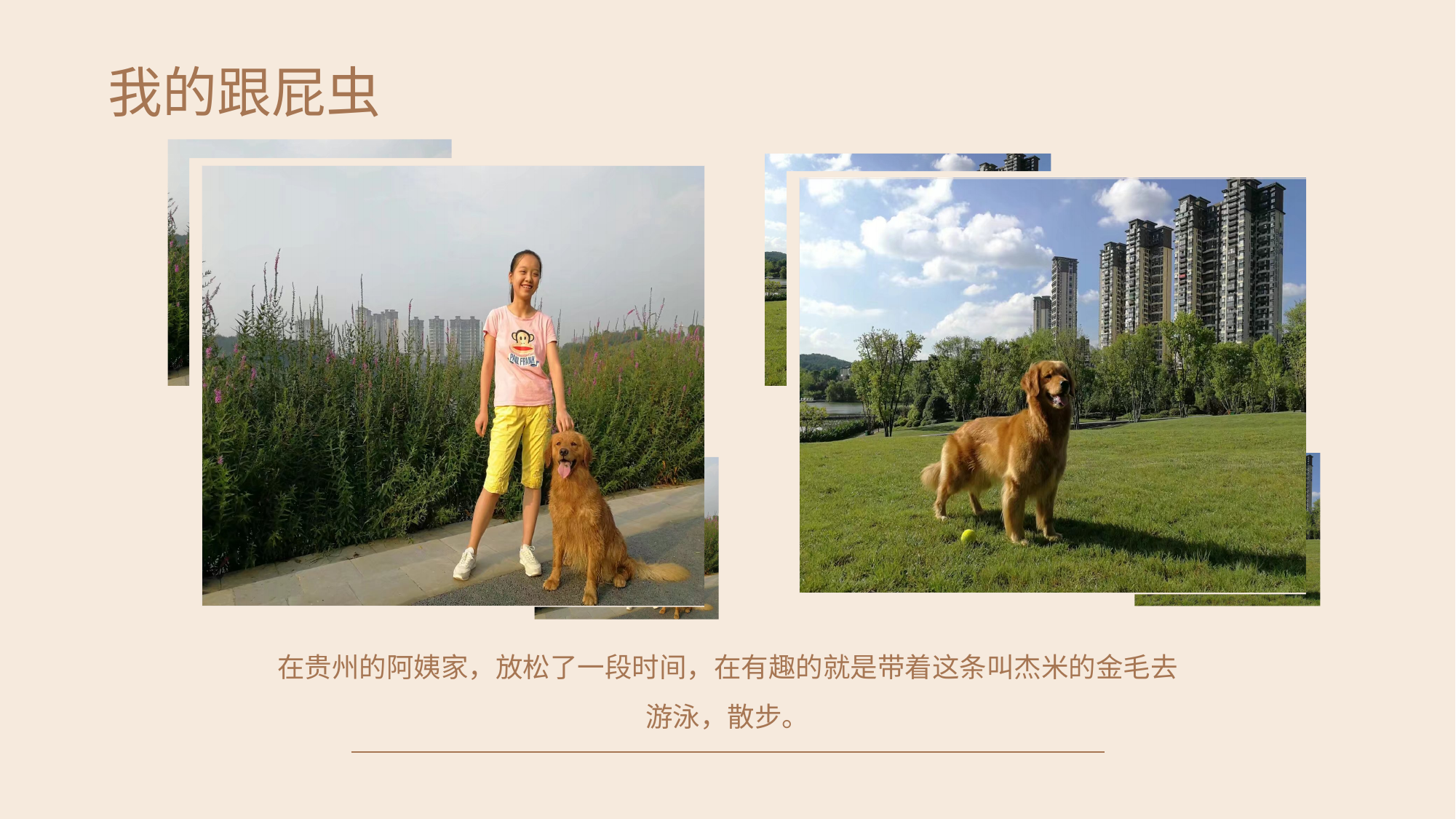

我的跟屁虫

在贵州的阿姨家，放松了一段时间，在有趣的就是带着这条叫杰米的金毛去游泳，散步。